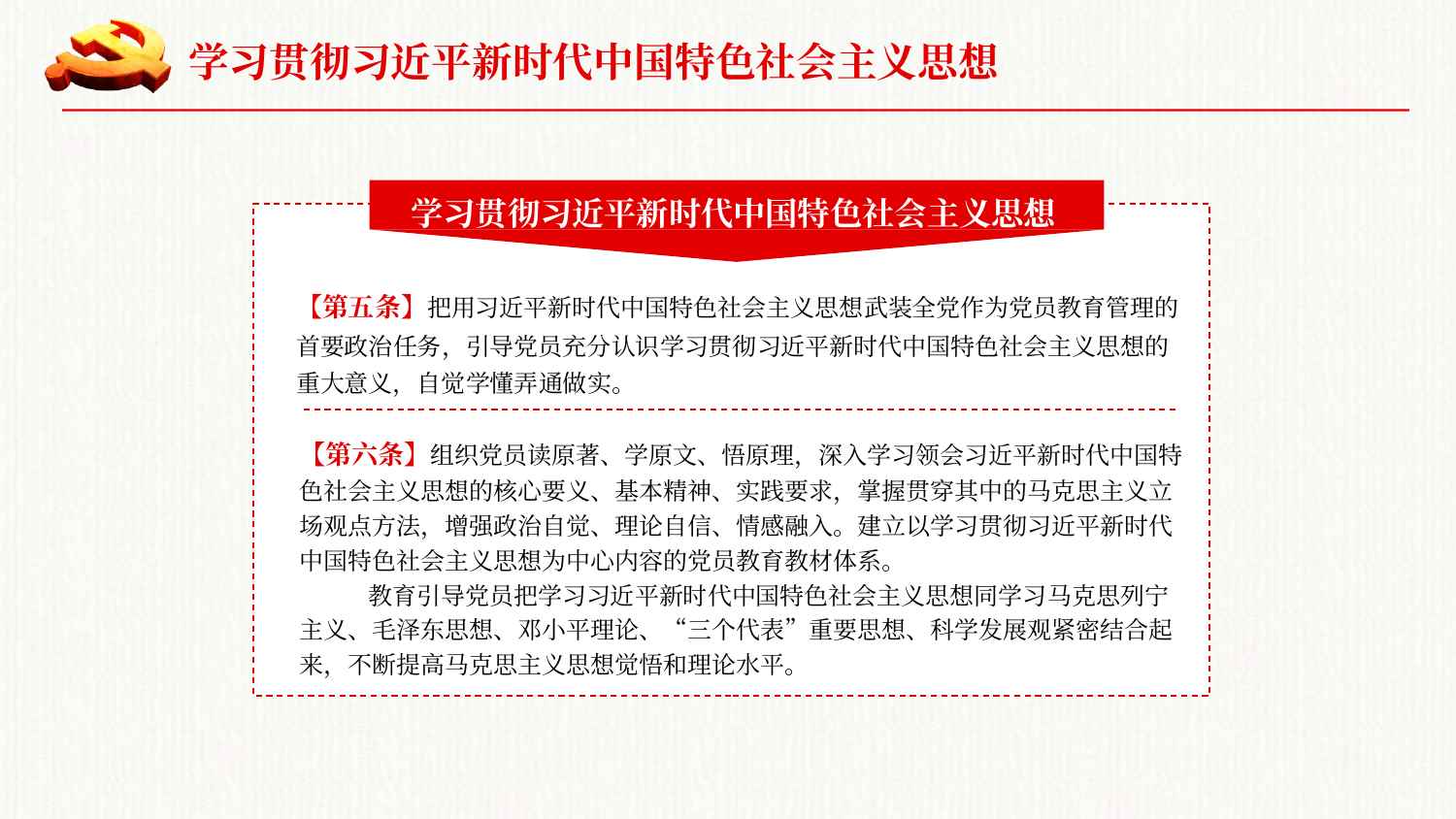

学习贯彻习近平新时代中国特色社会主义思想

学习贯彻习近平新时代中国特色社会主义思想

【第五条】把用习近平新时代中国特色社会主义思想武装全党作为党员教育管理的首要政治任务，引导党员充分认识学习贯彻习近平新时代中国特色社会主义思想的重大意义，自觉学懂弄通做实。
【第六条】组织党员读原著、学原文、悟原理，深入学习领会习近平新时代中国特色社会主义思想的核心要义、基本精神、实践要求，掌握贯穿其中的马克思主义立场观点方法，增强政治自觉、理论自信、情感融入。建立以学习贯彻习近平新时代中国特色社会主义思想为中心内容的党员教育教材体系。
          教育引导党员把学习习近平新时代中国特色社会主义思想同学习马克思列宁主义、毛泽东思想、邓小平理论、“三个代表”重要思想、科学发展观紧密结合起来，不断提高马克思主义思想觉悟和理论水平。